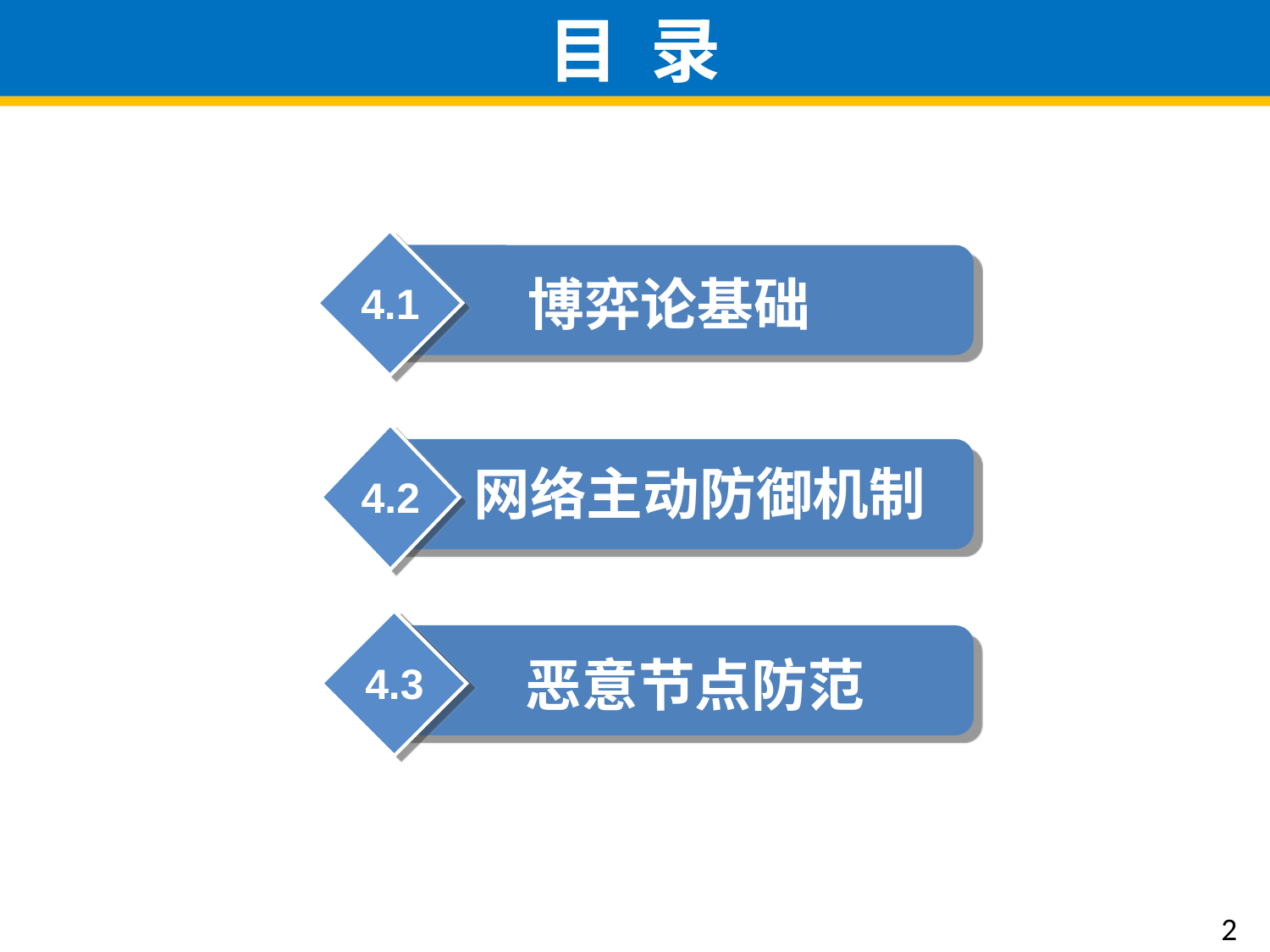

# 目  录

博弈论基础
4.1

网络主动防御机制
4.2

恶意节点防范
4.3
2